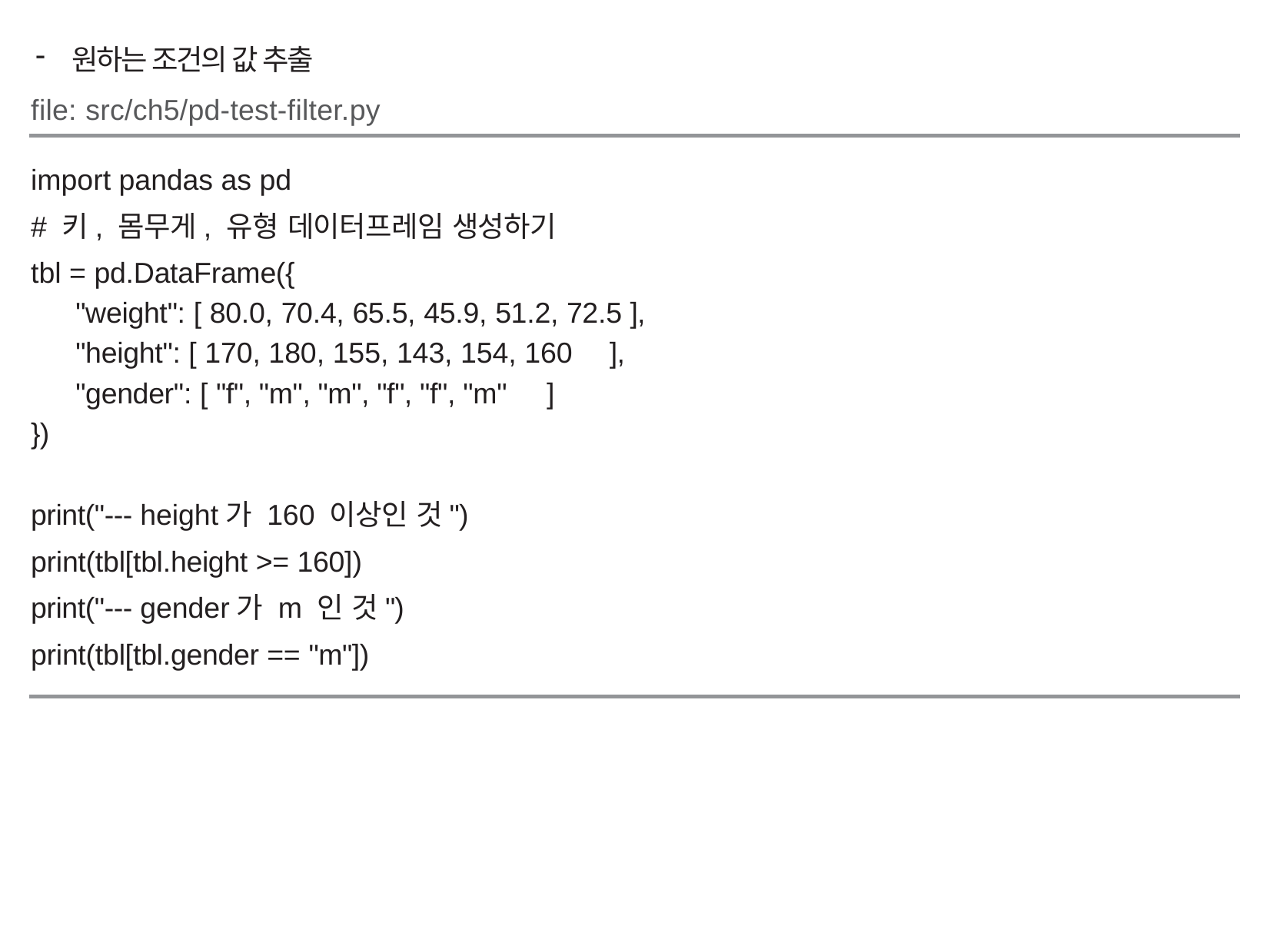

원하는 조건의 값 추출
file: src/ch5/pd-test-filter.py

import pandas as pd
# 키, 몸무게, 유형 데이터프레임 생성하기
tbl = pd.DataFrame({
"weight": [ 80.0, 70.4, 65.5, 45.9, 51.2, 72.5 ],
"height": [ 170, 180, 155, 143, 154, 160    ],
"gender": [ "f", "m", "m", "f", "f", "m"     ]
})

print("--- height가 160 이상인 것")
print(tbl[tbl.height >= 160])
print("--- gender가 m 인 것")
print(tbl[tbl.gender == "m"])